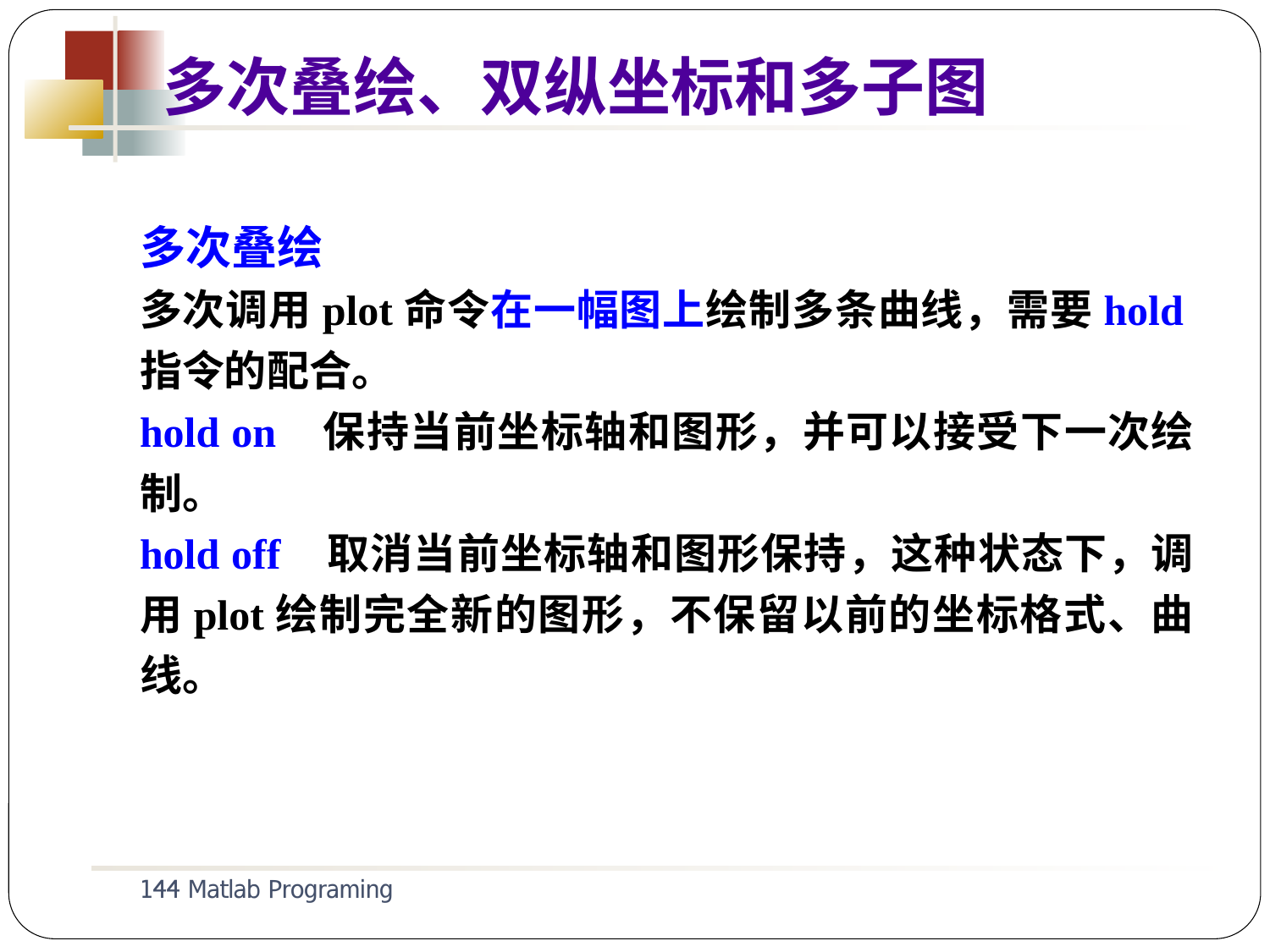

多次叠绘
多次调用plot命令在一幅图上绘制多条曲线，需要hold指令的配合。
hold on   保持当前坐标轴和图形，并可以接受下一次绘制。
hold off   取消当前坐标轴和图形保持，这种状态下，调用plot绘制完全新的图形，不保留以前的坐标格式、曲线。
多次叠绘、双纵坐标和多子图
144 Matlab Programing